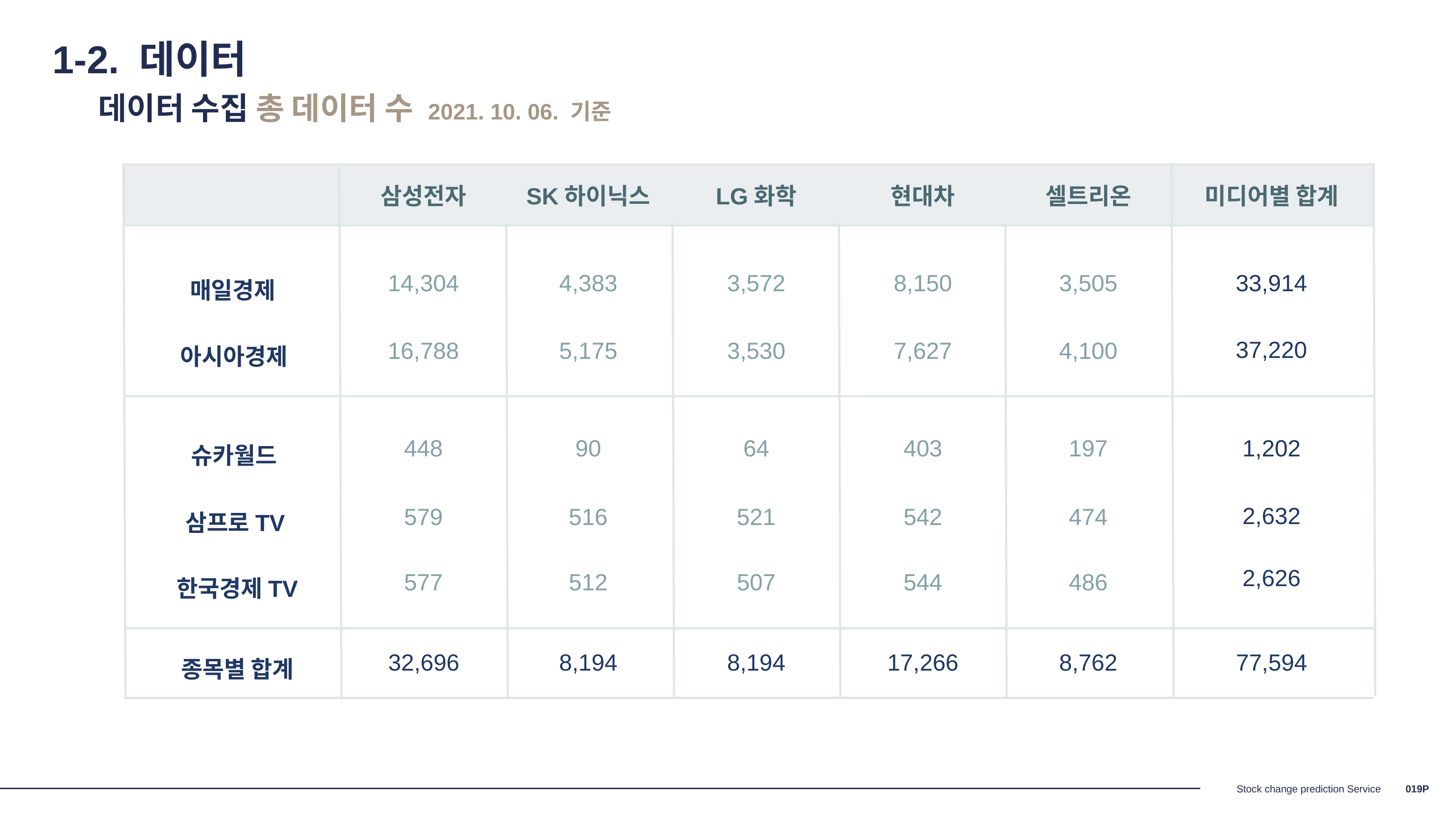

1-2. 데이터
데이터 수집 총 데이터 수 2021. 10. 06. 기준

삼성전자
14,304
16,788
448
579
577
32,696
SK하이닉스
4,383
5,175
90
516
512
8,194
LG화학
3,572
3,530
64
521
507
8,194
현대차
8,150
7,627
403
542
544
17,266
셀트리온
3,505
4,100
197
474
486
8,762
미디어별 합계
33,914
37,220
1,202
2,632
2,626
77,594
매일경제
아시아경제
슈카월드
삼프로TV
한국경제TV
종목별 합계
019P
Stock change prediction Service